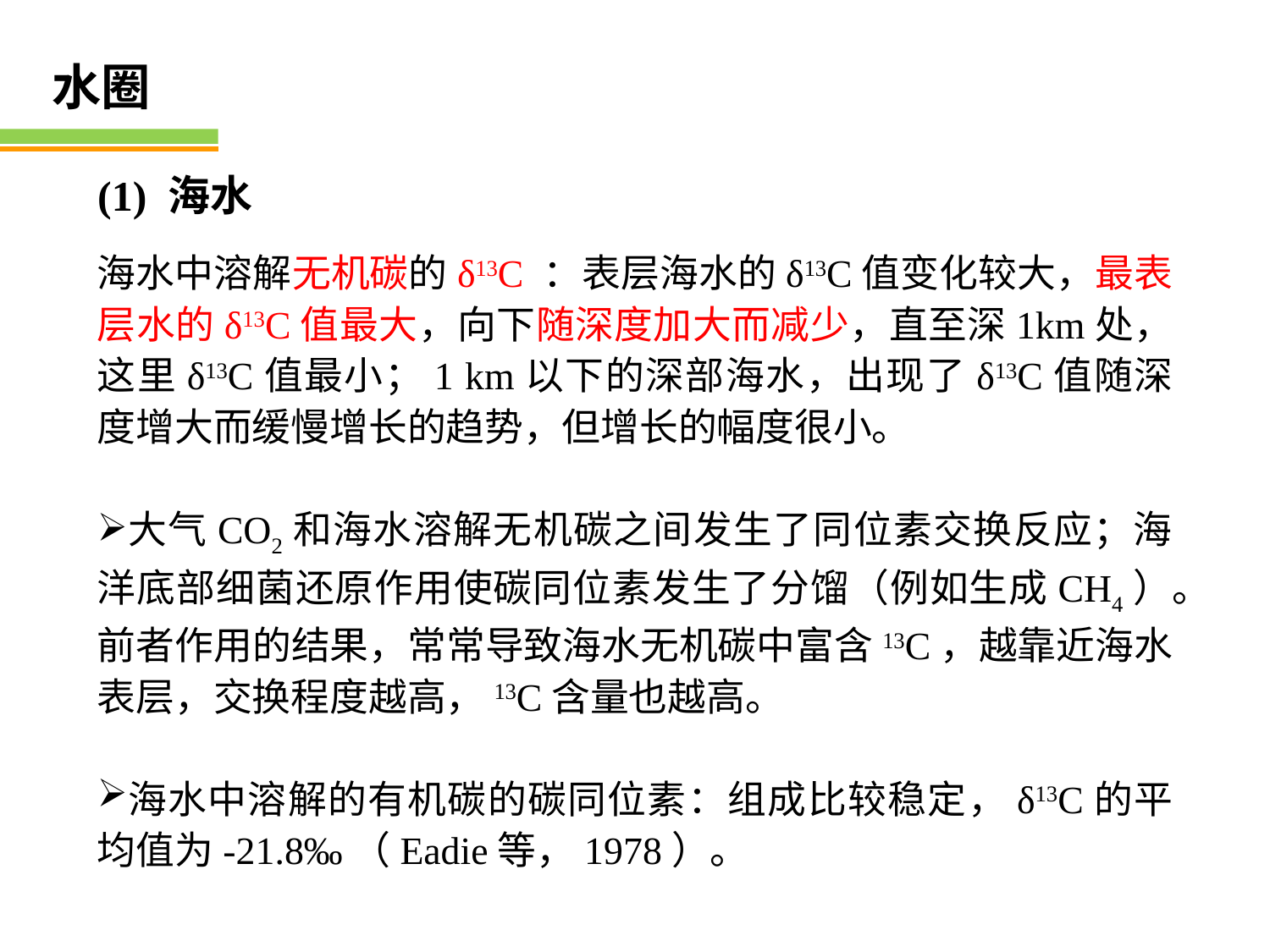

水圈

(1) 海水
海水中溶解无机碳的δ13C ：表层海水的δ13C值变化较大，最表层水的δ13C值最大，向下随深度加大而减少，直至深1km处，这里δ13C值最小；1 km以下的深部海水，出现了δ13C值随深度增大而缓慢增长的趋势，但增长的幅度很小。

大气CO2和海水溶解无机碳之间发生了同位素交换反应；海洋底部细菌还原作用使碳同位素发生了分馏（例如生成CH4）。前者作用的结果，常常导致海水无机碳中富含13C，越靠近海水表层，交换程度越高，13C含量也越高。

海水中溶解的有机碳的碳同位素：组成比较稳定，δ13C的平均值为-21.8‰（Eadie等，1978）。